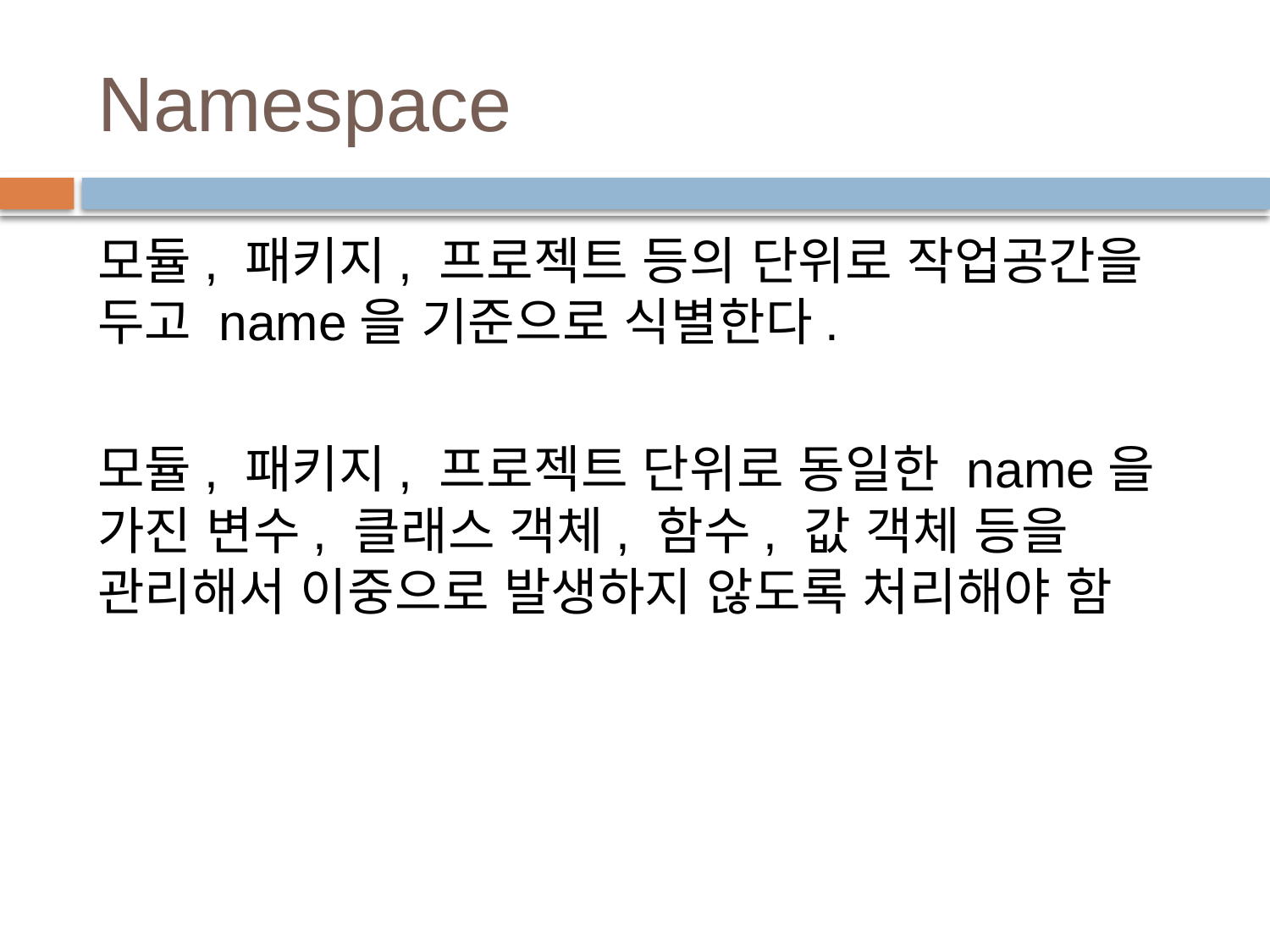

# Namespace
모듈, 패키지, 프로젝트 등의 단위로 작업공간을 두고 name을 기준으로 식별한다.

모듈, 패키지, 프로젝트 단위로 동일한 name을 가진 변수, 클래스 객체, 함수, 값 객체 등을 관리해서 이중으로 발생하지 않도록 처리해야 함